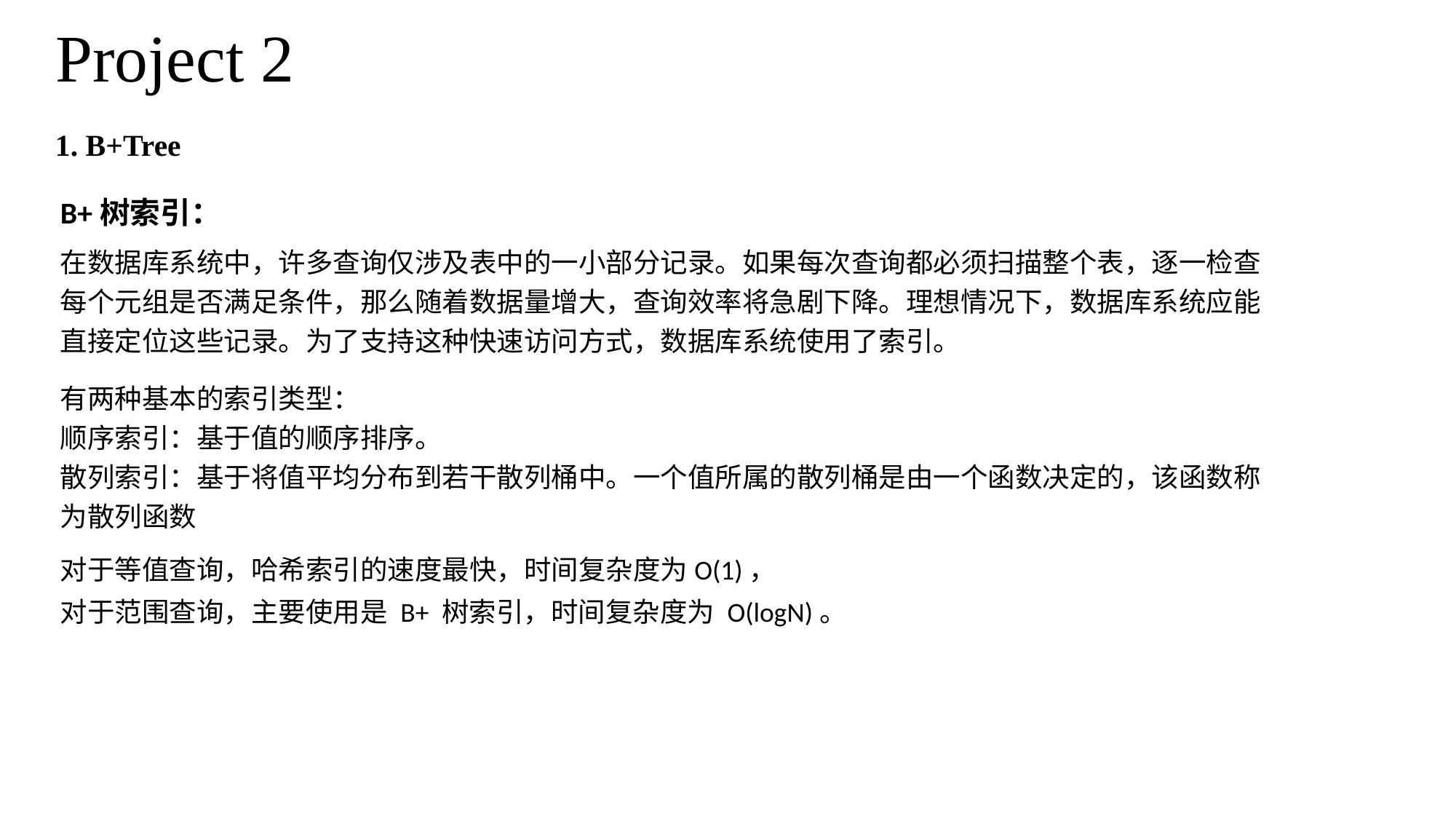

Project 2
1. B+Tree
B+树索引：
在数据库系统中，许多查询仅涉及表中的一小部分记录。如果每次查询都必须扫描整个表，逐一检查每个元组是否满足条件，那么随着数据量增大，查询效率将急剧下降。理想情况下，数据库系统应能直接定位这些记录。为了支持这种快速访问方式，数据库系统使用了索引。
有两种基本的索引类型：
顺序索引：基于值的顺序排序。
散列索引：基于将值平均分布到若干散列桶中。一个值所属的散列桶是由一个函数决定的，该函数称为散列函数

对于等值查询，哈希索引的速度最快，时间复杂度为O(1)，
对于范围查询，主要使用是 B+ 树索引，时间复杂度为 O(logN)。